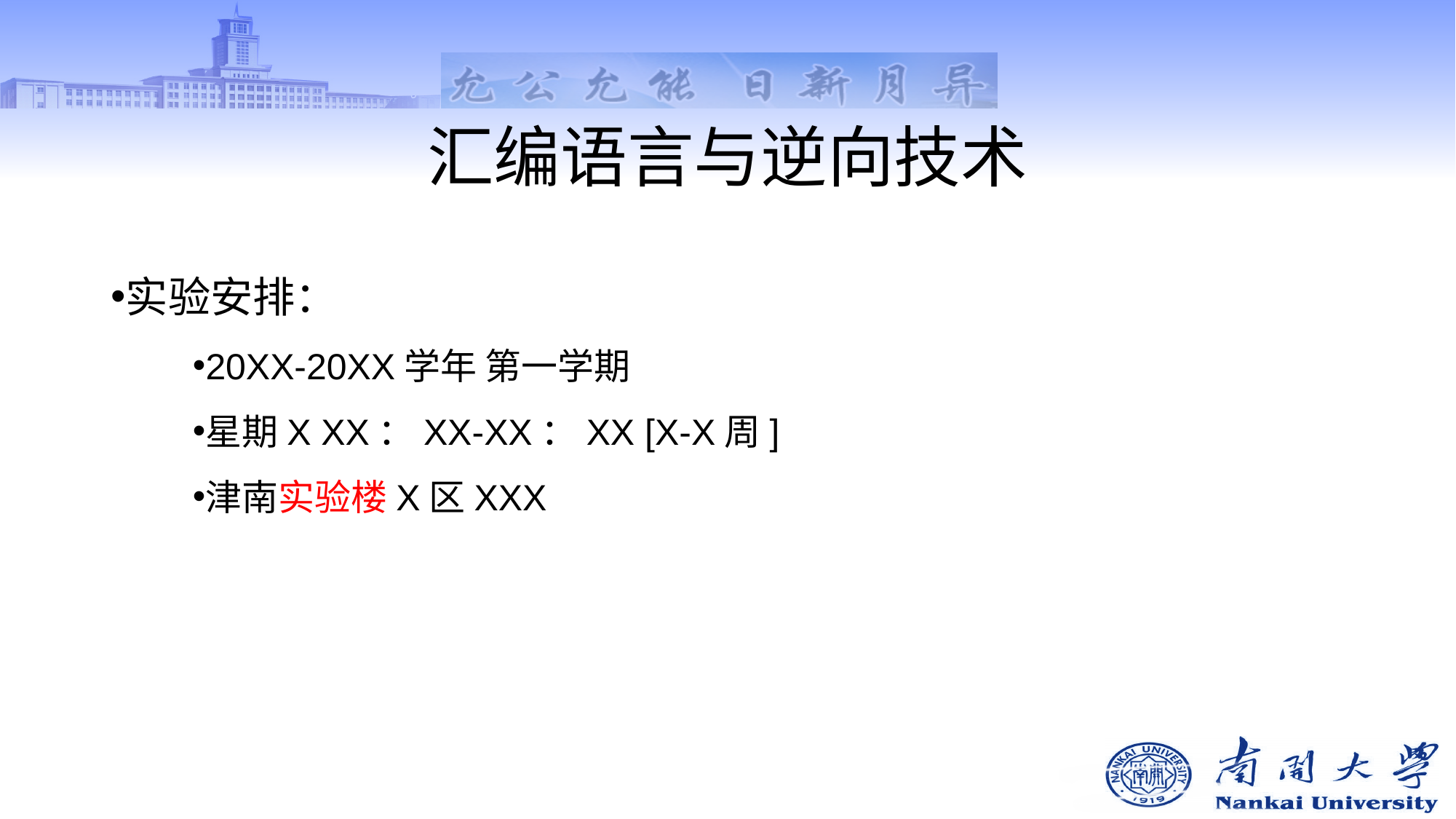

# 汇编语言与逆向技术
实验安排：
20XX-20XX学年 第一学期
星期X XX：XX-XX：XX [X-X周]
津南实验楼X区XXX